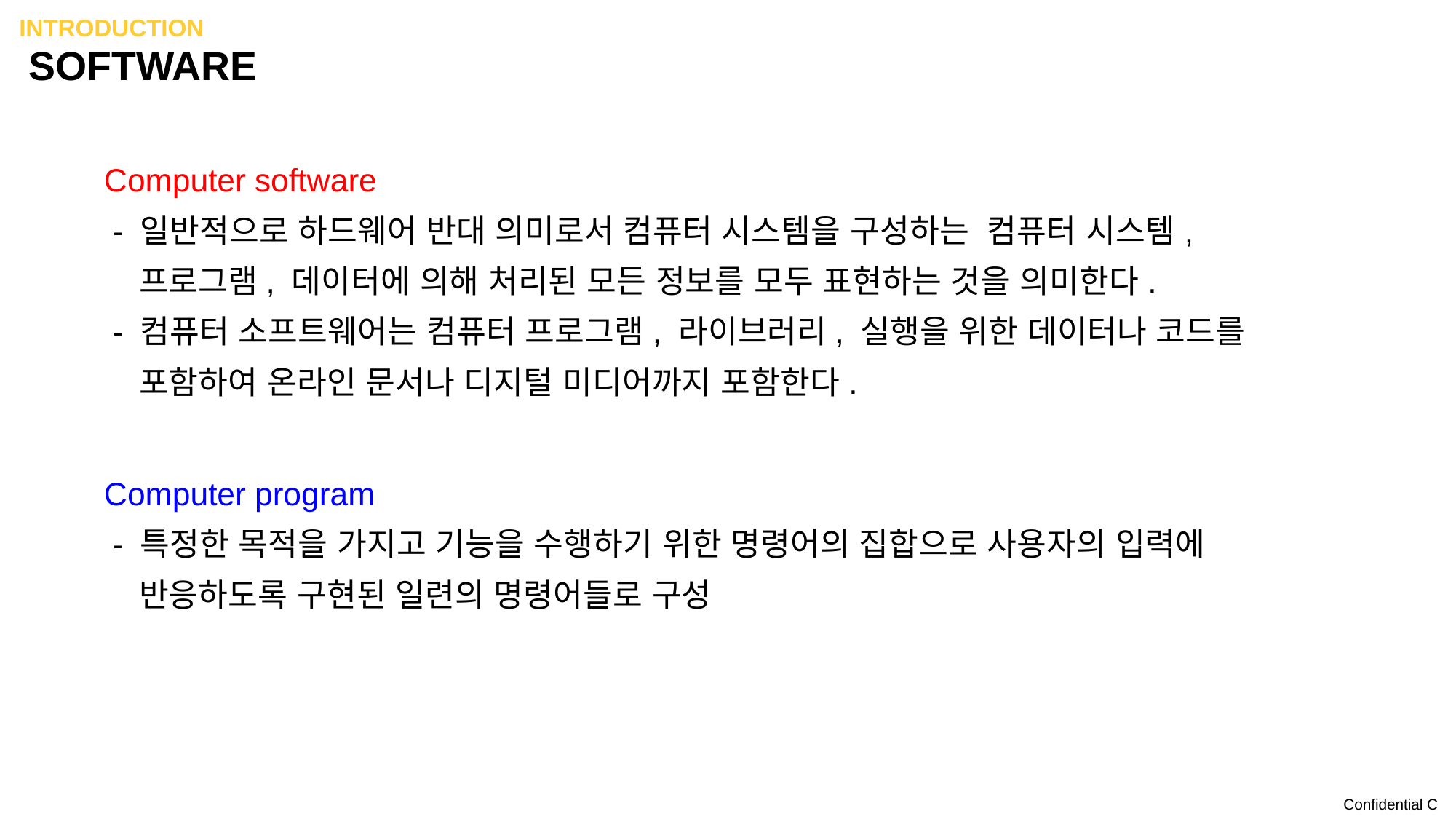

Introduction
# Software
Computer software
 - 일반적으로 하드웨어 반대 의미로서 컴퓨터 시스템을 구성하는  컴퓨터 시스템,
   프로그램, 데이터에 의해 처리된 모든 정보를 모두 표현하는 것을 의미한다.
 - 컴퓨터 소프트웨어는 컴퓨터 프로그램, 라이브러리, 실행을 위한 데이터나 코드를
   포함하여 온라인 문서나 디지털 미디어까지 포함한다.
Computer program
 - 특정한 목적을 가지고 기능을 수행하기 위한 명령어의 집합으로 사용자의 입력에
   반응하도록 구현된 일련의 명령어들로 구성